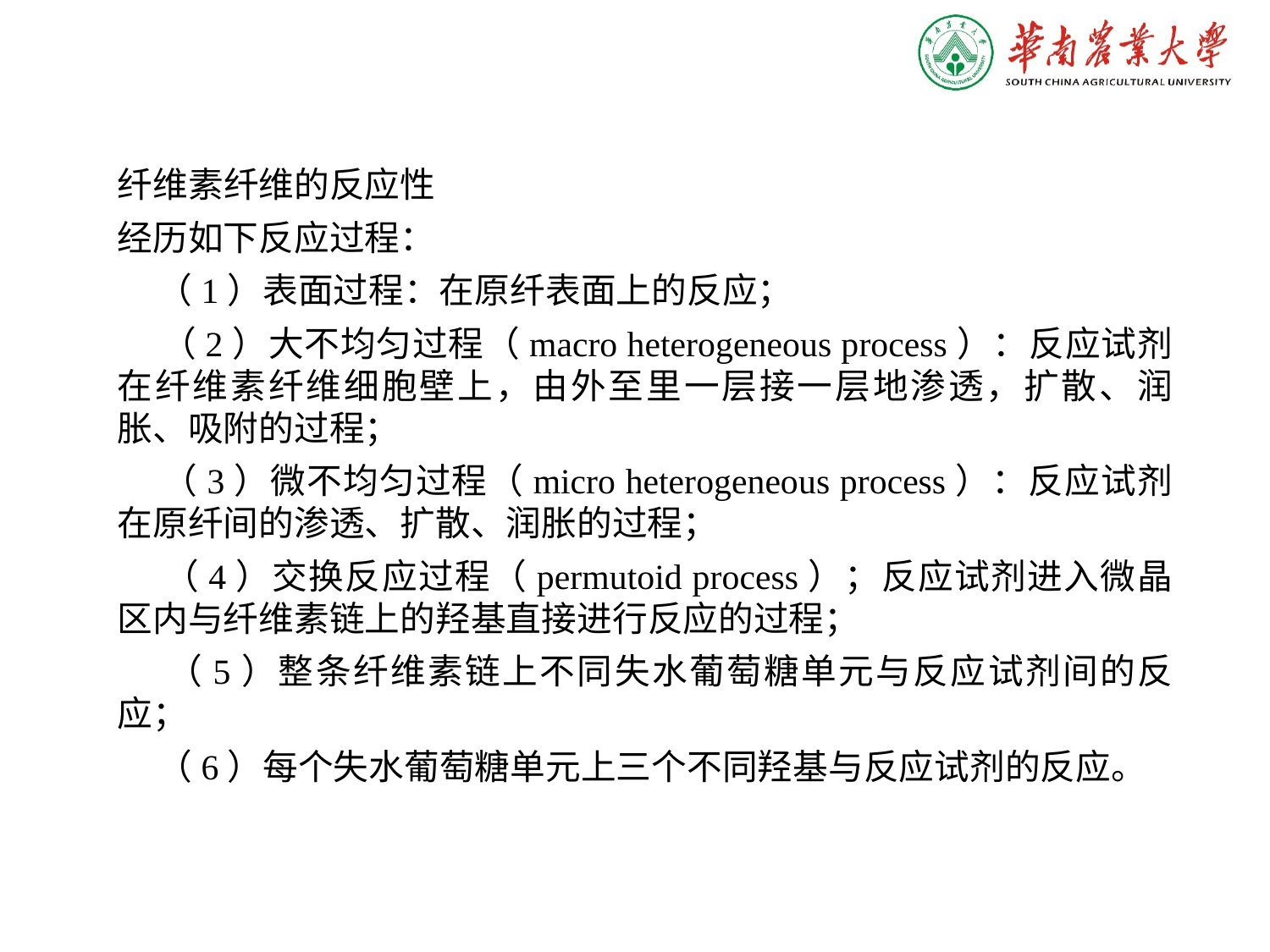

纤维素纤维的反应性
经历如下反应过程：
    （1）表面过程：在原纤表面上的反应；
    （2）大不均匀过程（macro heterogeneous process）：反应试剂在纤维素纤维细胞壁上，由外至里一层接一层地渗透，扩散、润胀、吸附的过程；
    （3）微不均匀过程（micro heterogeneous process）：反应试剂在原纤间的渗透、扩散、润胀的过程；
    （4）交换反应过程（permutoid process）；反应试剂进入微晶区内与纤维素链上的羟基直接进行反应的过程；
    （5）整条纤维素链上不同失水葡萄糖单元与反应试剂间的反应；
    （6）每个失水葡萄糖单元上三个不同羟基与反应试剂的反应。